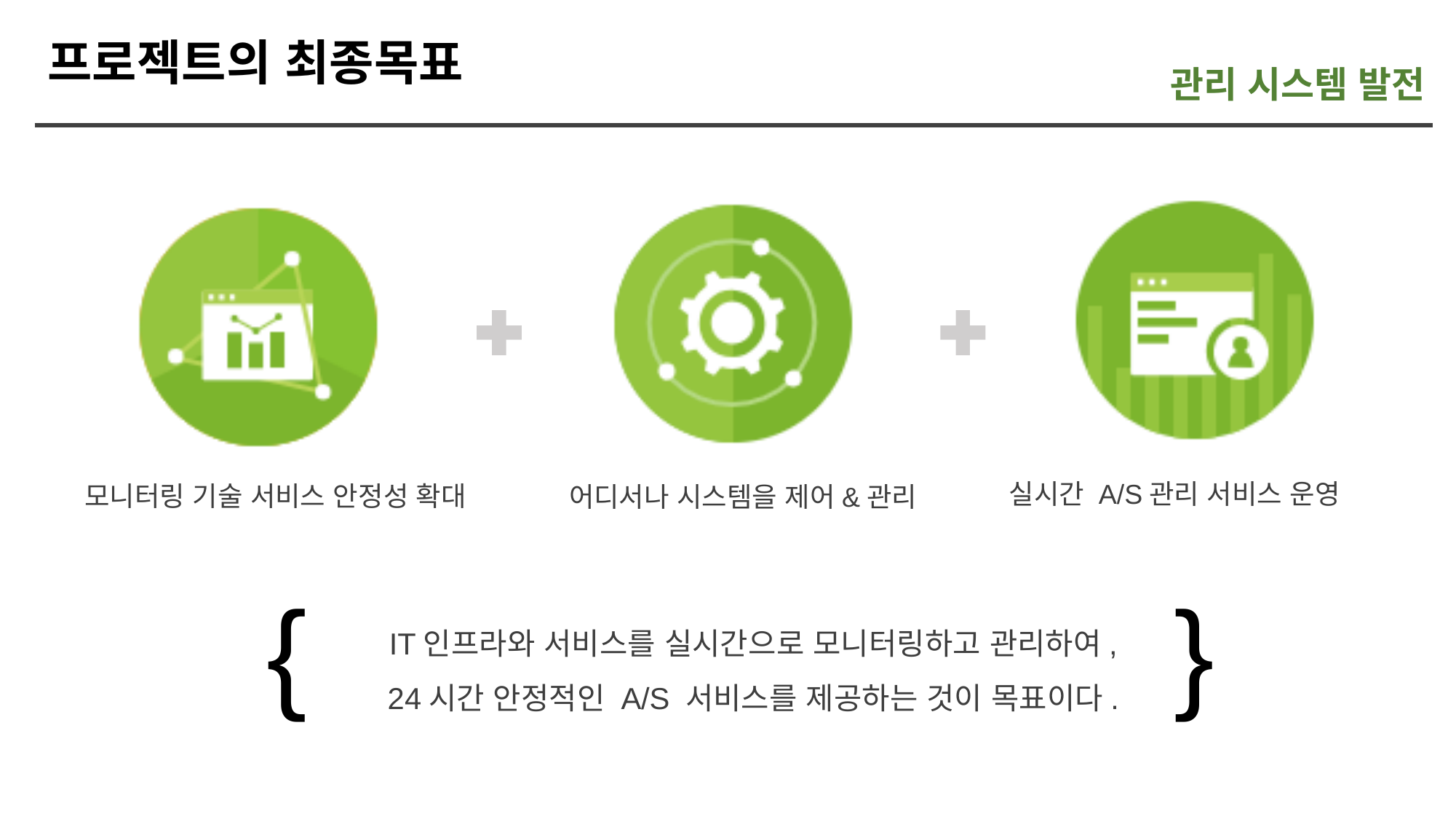

프로젝트의 최종목표
관리 시스템 발전

실시간 A/S관리 서비스 운영
모니터링 기술 서비스 안정성 확대
어디서나 시스템을 제어&관리
}
{
IT인프라와 서비스를 실시간으로 모니터링하고 관리하여,
24시간 안정적인 A/S 서비스를 제공하는 것이 목표이다.